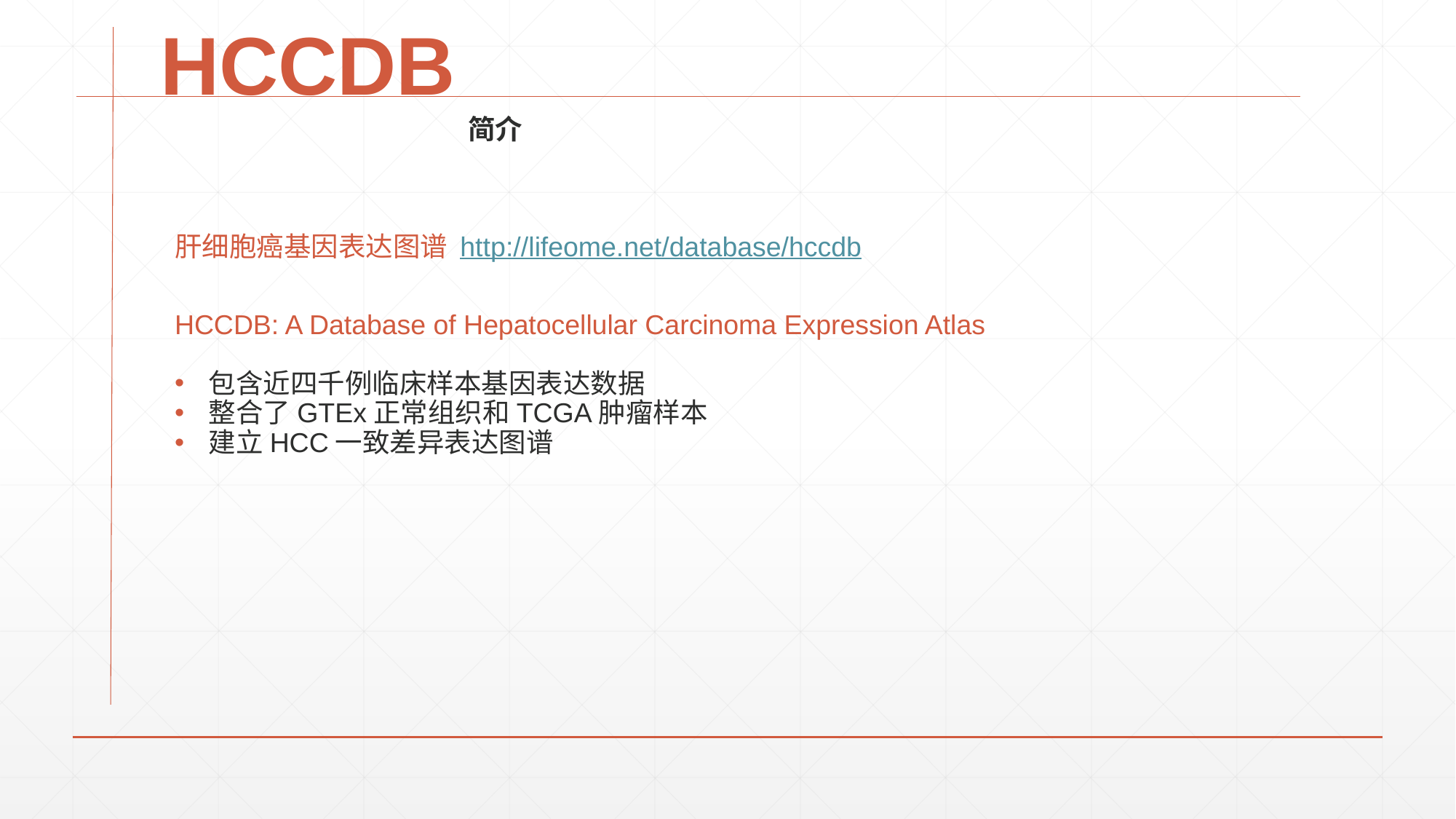

HCCDB
简介
肝细胞癌基因表达图谱 http://lifeome.net/database/hccdb

HCCDB: A Database of Hepatocellular Carcinoma Expression Atlas

包含近四千例临床样本基因表达数据
整合了GTEx正常组织和TCGA肿瘤样本
建立HCC一致差异表达图谱